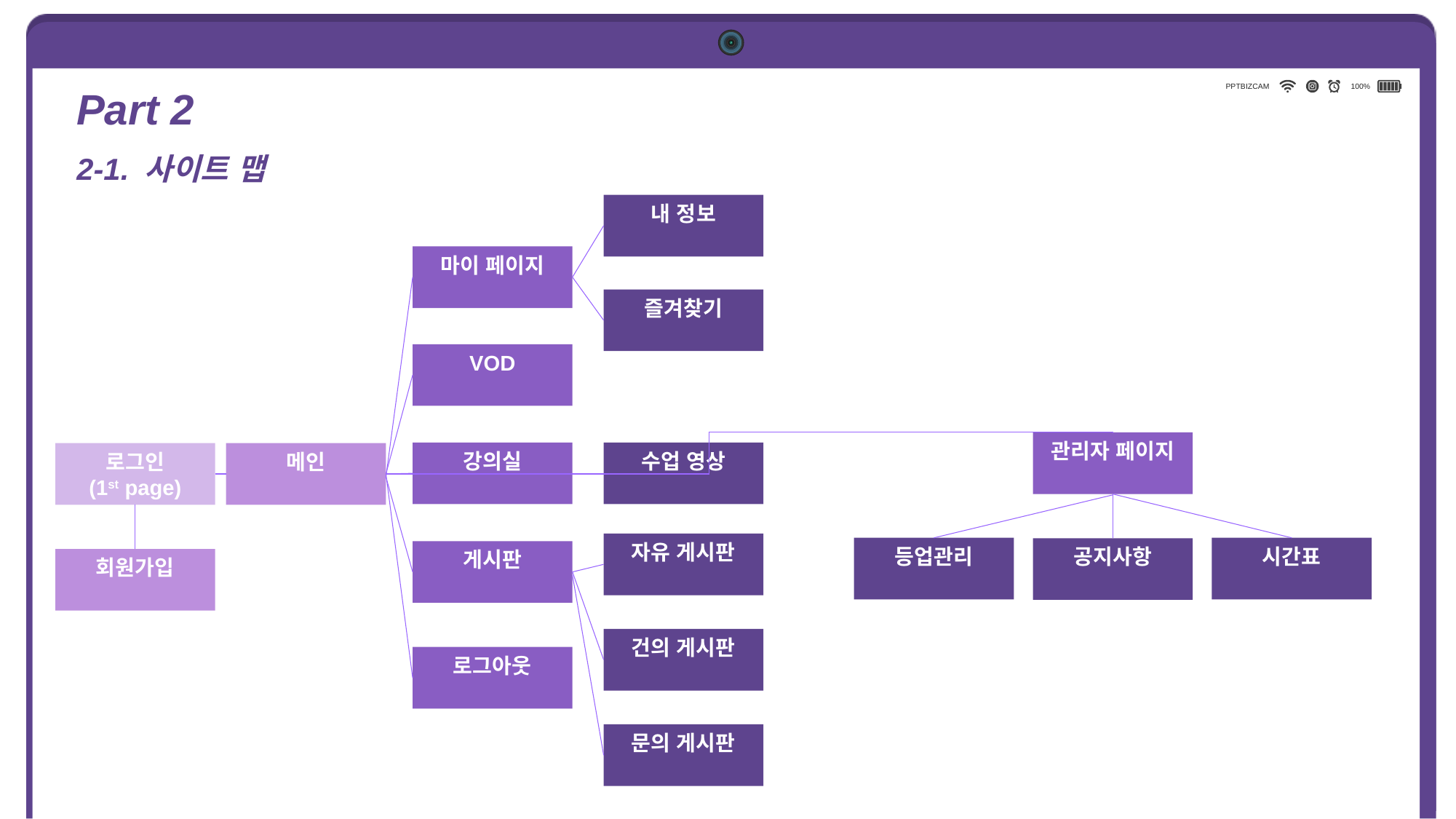

PPTBIZCAM
100%

Part 2

2-1. 사이트 맵
내 정보

마이 페이지

즐겨찾기

VOD

관리자 페이지

강의실

수업 영상

로그인
(1st page)
메인

자유 게시판

등업관리

시간표

공지사항

게시판

회원가입

건의 게시판

로그아웃

문의 게시판